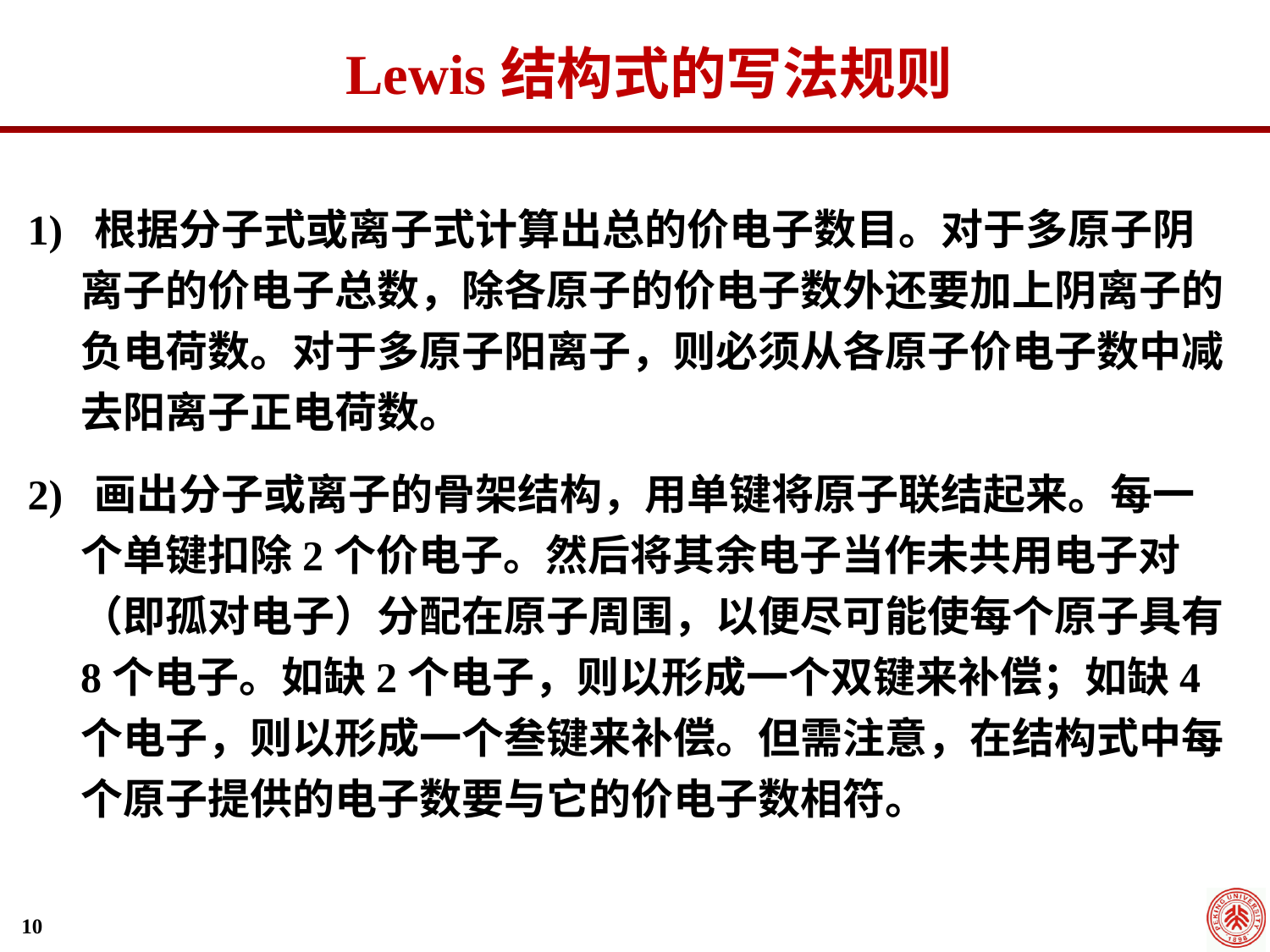

Lewis结构式的写法规则

1)  根据分子式或离子式计算出总的价电子数目。对于多原子阴离子的价电子总数，除各原子的价电子数外还要加上阴离子的负电荷数。对于多原子阳离子，则必须从各原子价电子数中减去阳离子正电荷数。
2)  画出分子或离子的骨架结构，用单键将原子联结起来。每一个单键扣除2个价电子。然后将其余电子当作未共用电子对（即孤对电子）分配在原子周围，以便尽可能使每个原子具有8个电子。如缺2个电子，则以形成一个双键来补偿；如缺4个电子，则以形成一个叁键来补偿。但需注意，在结构式中每个原子提供的电子数要与它的价电子数相符。
10